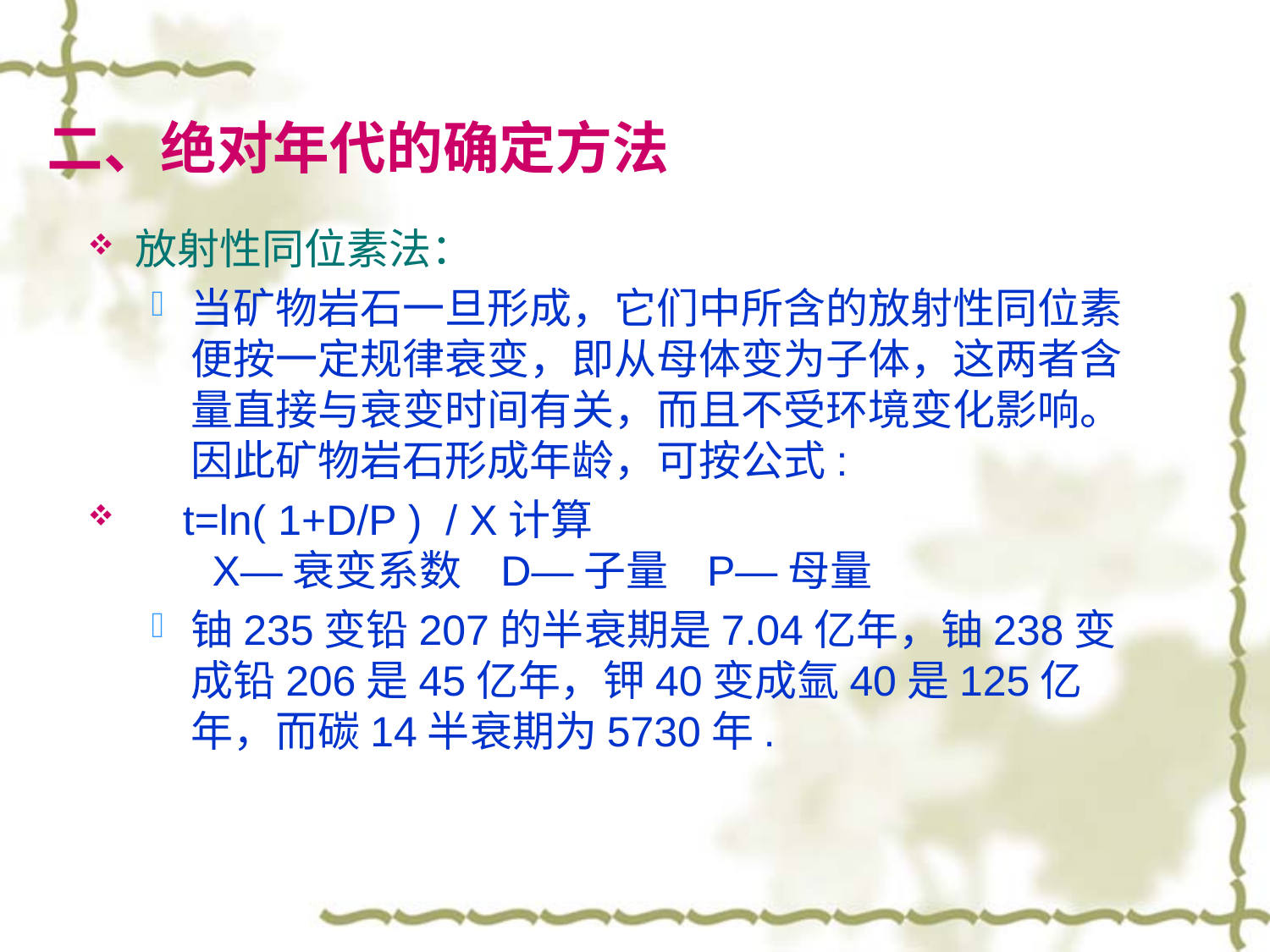

二、绝对年代的确定方法
放射性同位素法：
当矿物岩石一旦形成，它们中所含的放射性同位素便按一定规律衰变，即从母体变为子体，这两者含量直接与衰变时间有关，而且不受环境变化影响。因此矿物岩石形成年龄，可按公式:
    t=ln( 1+D/P )  / X计算
       X—衰变系数   D—子量   P—母量
铀235变铅207的半衰期是7.04亿年，铀238变成铅206是45亿年，钾40变成氩40是125亿年，而碳14半衰期为5730年.